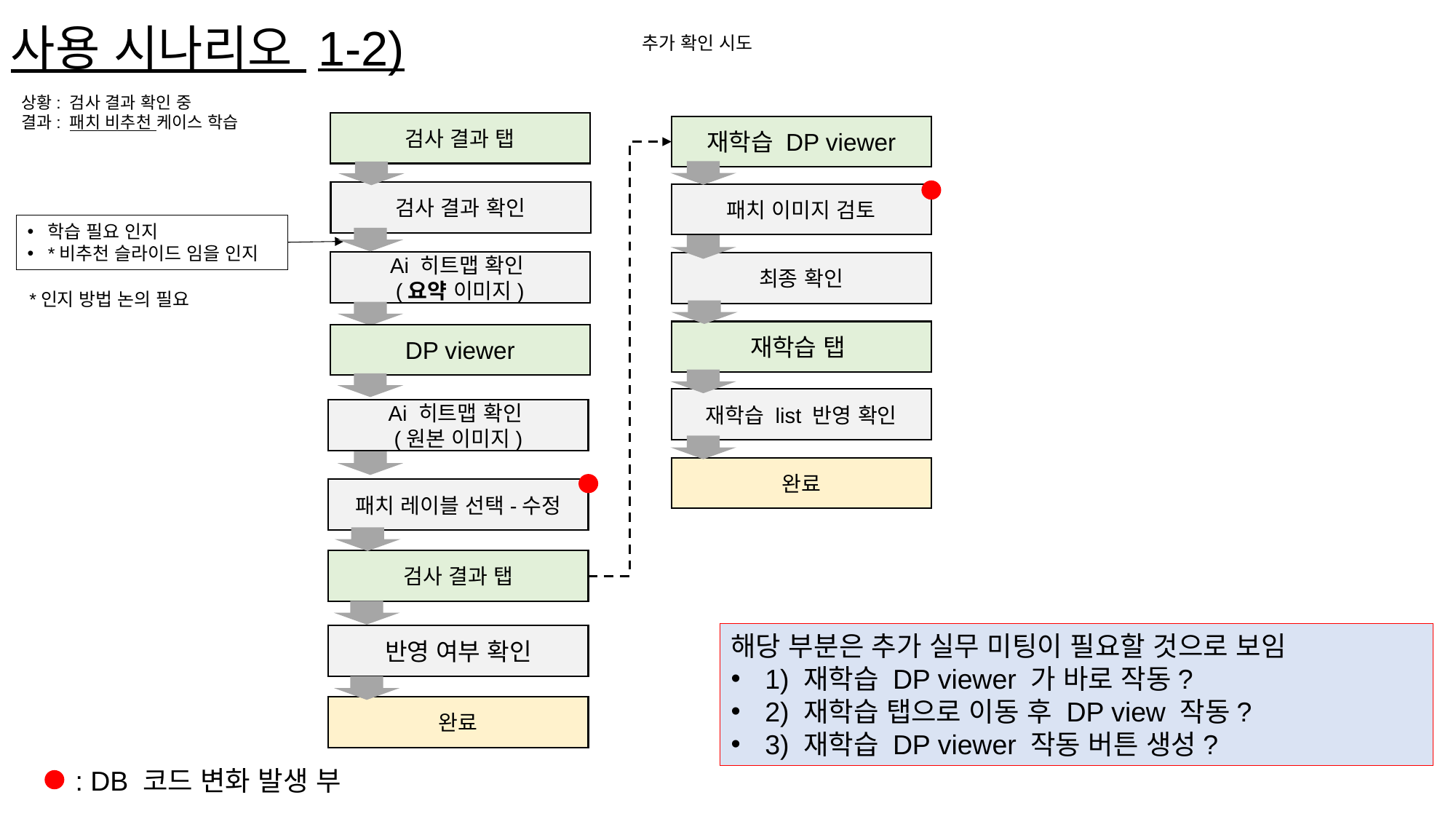

사용 시나리오 1-2)
추가 확인 시도
상황: 검사 결과 확인 중
결과: 패치 비추천 케이스 학습
검사 결과 탭
재학습 DP viewer

검사 결과 확인
패치 이미지 검토
학습 필요 인지
*비추천 슬라이드 임을 인지

Ai 히트맵 확인
(요약 이미지)
최종 확인
*인지 방법 논의 필요

재학습 탭
DP viewer

재학습 list 반영 확인
Ai 히트맵 확인
(원본 이미지)

완료

패치 레이블 선택-수정

검사 결과 탭

해당 부분은 추가 실무 미팅이 필요할 것으로 보임
1) 재학습 DP viewer 가 바로 작동?
2) 재학습 탭으로 이동 후 DP view 작동?
3) 재학습 DP viewer 작동 버튼 생성?
반영 여부 확인

완료
: DB 코드 변화 발생 부